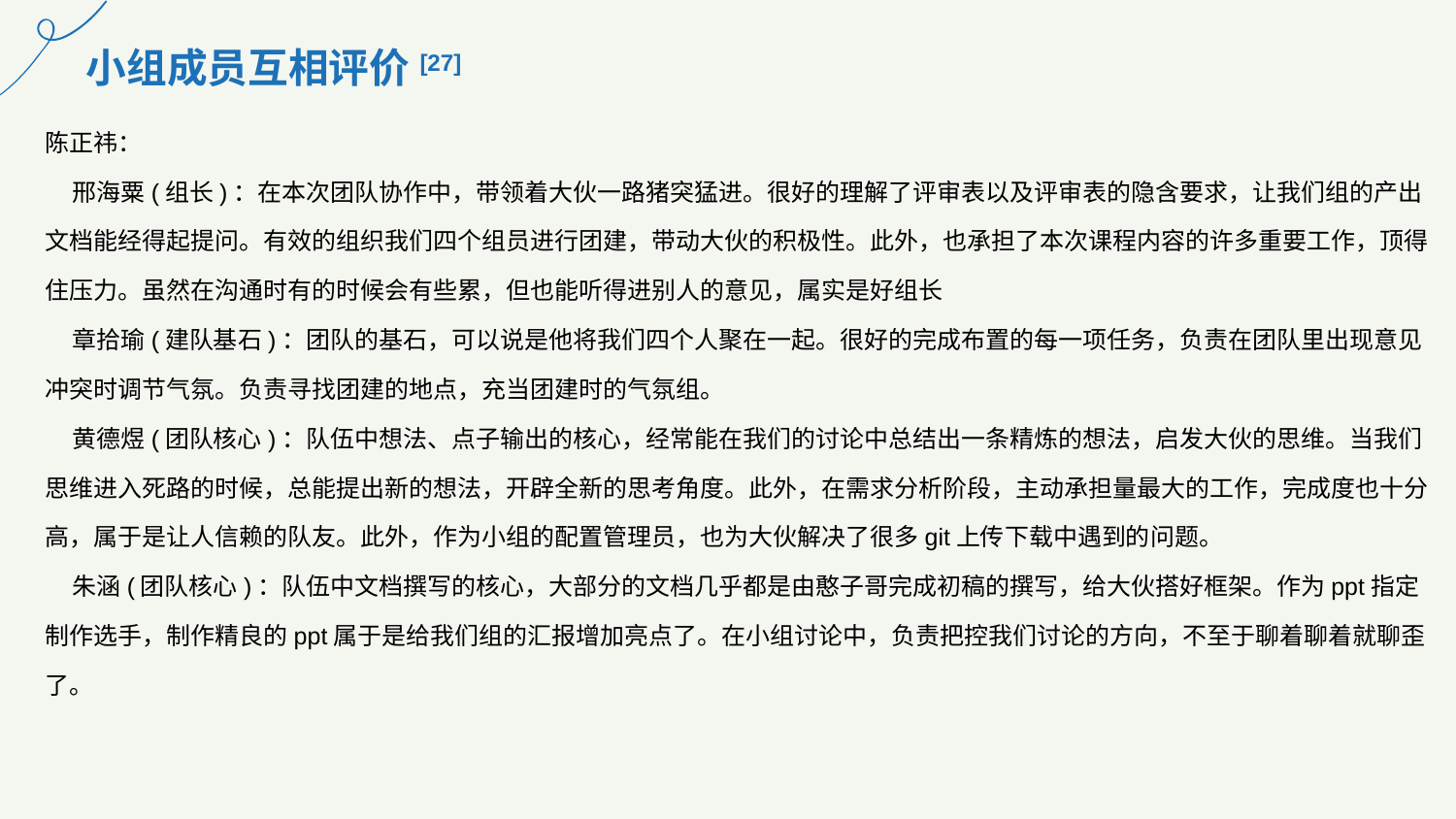

小组成员互相评价[27]
陈正祎：
    邢海粟(组长)：在本次团队协作中，带领着大伙一路猪突猛进。很好的理解了评审表以及评审表的隐含要求，让我们组的产出文档能经得起提问。有效的组织我们四个组员进行团建，带动大伙的积极性。此外，也承担了本次课程内容的许多重要工作，顶得住压力。虽然在沟通时有的时候会有些累，但也能听得进别人的意见，属实是好组长
    章拾瑜(建队基石)：团队的基石，可以说是他将我们四个人聚在一起。很好的完成布置的每一项任务，负责在团队里出现意见冲突时调节气氛。负责寻找团建的地点，充当团建时的气氛组。
    黄德煜(团队核心)：队伍中想法、点子输出的核心，经常能在我们的讨论中总结出一条精炼的想法，启发大伙的思维。当我们思维进入死路的时候，总能提出新的想法，开辟全新的思考角度。此外，在需求分析阶段，主动承担量最大的工作，完成度也十分高，属于是让人信赖的队友。此外，作为小组的配置管理员，也为大伙解决了很多git上传下载中遇到的问题。
    朱涵(团队核心)：队伍中文档撰写的核心，大部分的文档几乎都是由憨子哥完成初稿的撰写，给大伙搭好框架。作为ppt指定制作选手，制作精良的ppt属于是给我们组的汇报增加亮点了。在小组讨论中，负责把控我们讨论的方向，不至于聊着聊着就聊歪了。